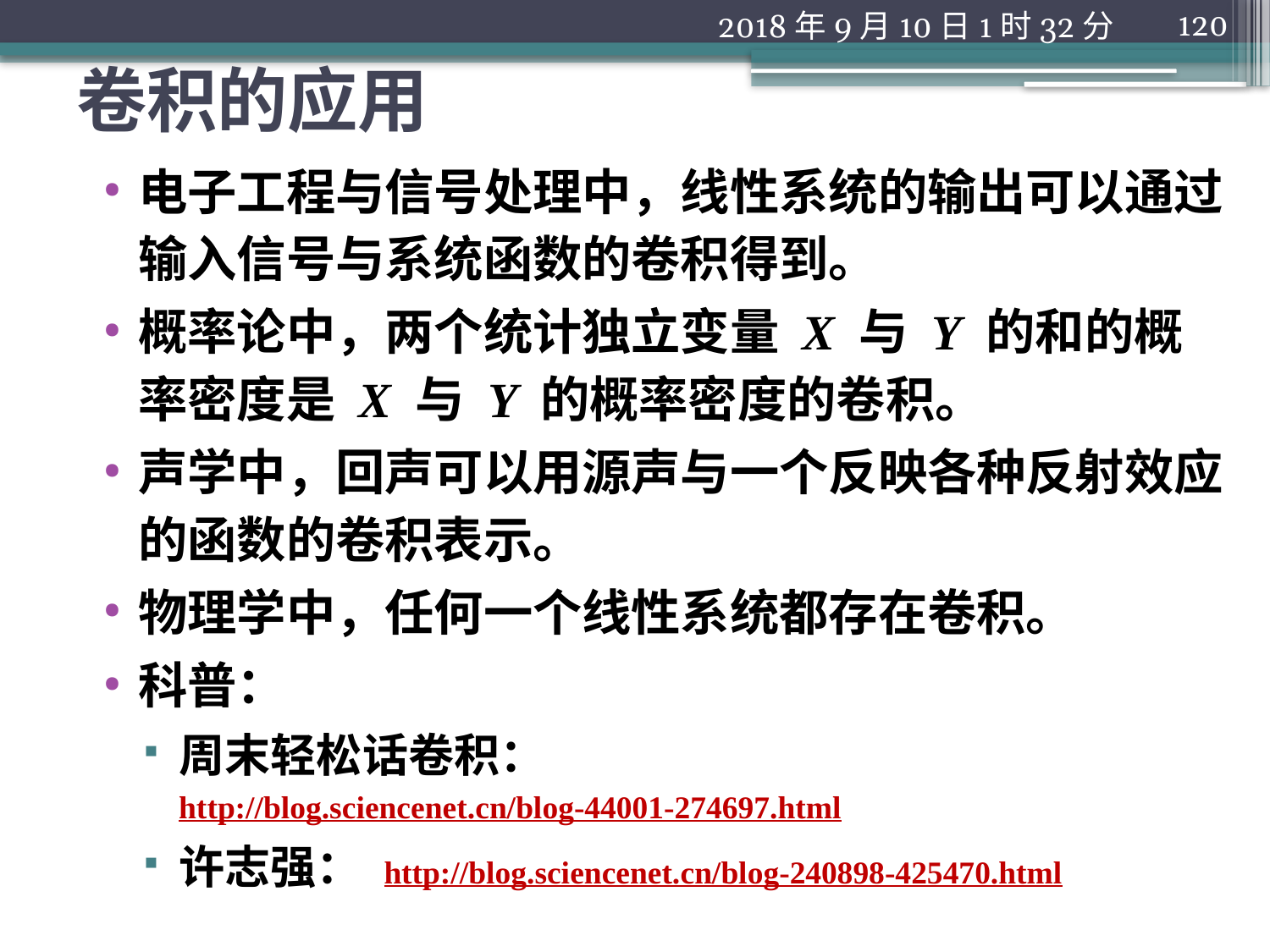

2018年9月10日1时32分
120
# 卷积的应用
电子工程与信号处理中，线性系统的输出可以通过输入信号与系统函数的卷积得到。
概率论中，两个统计独立变量 X 与 Y 的和的概率密度是 X 与 Y 的概率密度的卷积。
声学中，回声可以用源声与一个反映各种反射效应的函数的卷积表示。
物理学中，任何一个线性系统都存在卷积。
科普：
周末轻松话卷积： http://blog.sciencenet.cn/blog-44001-274697.html
许志强： http://blog.sciencenet.cn/blog-240898-425470.html